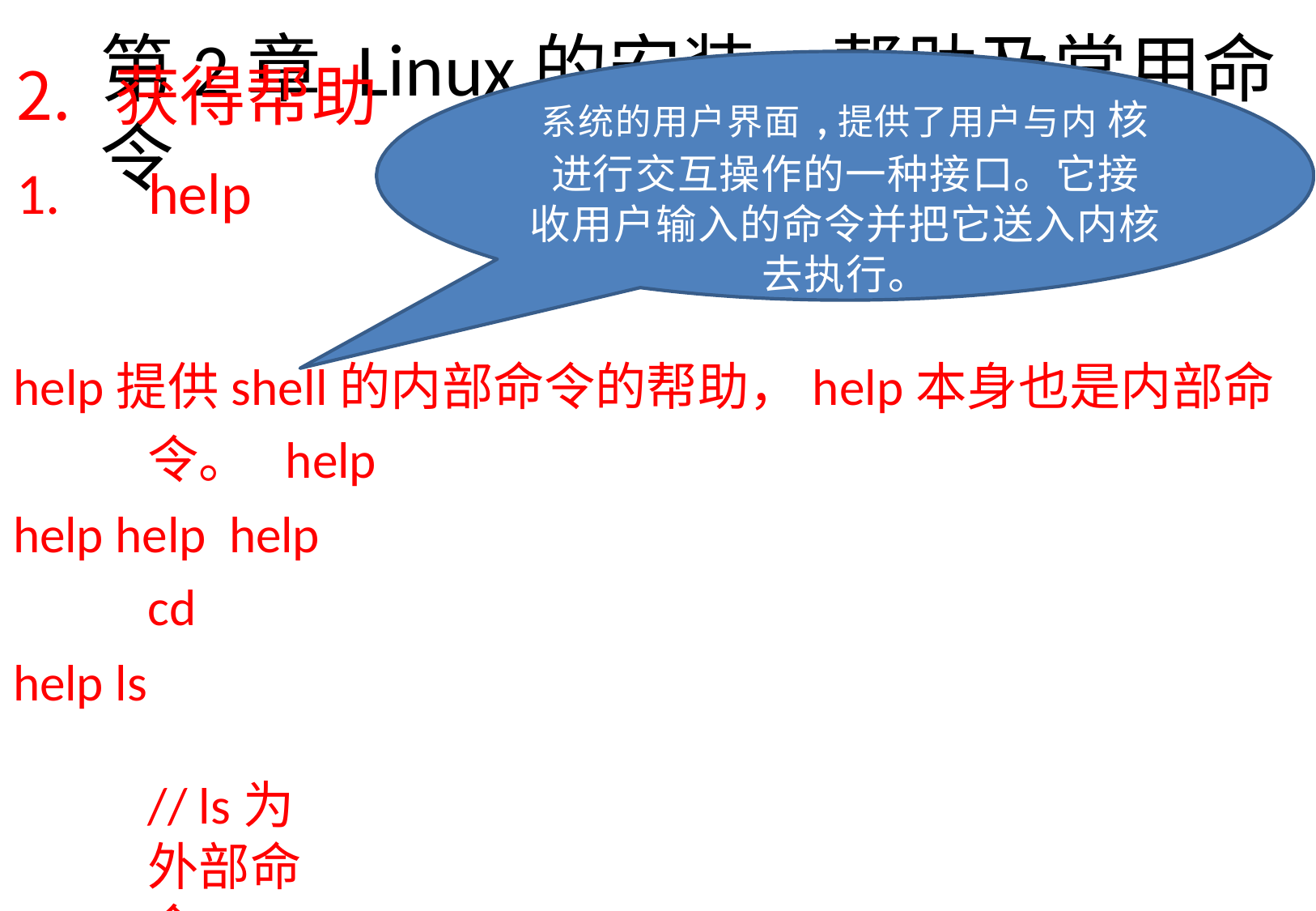

获得帮助
help

系统的用户界面,提供了用户与内 核进行交互操作的一种接口。它接 收用户输入的命令并把它送入内核 去执行。
# 第2章Linux的安装、帮助及常用命令
help提供shell的内部命令的帮助，help本身也是内部命令。  help
help help  help cd
help ls	// ls为外部命令